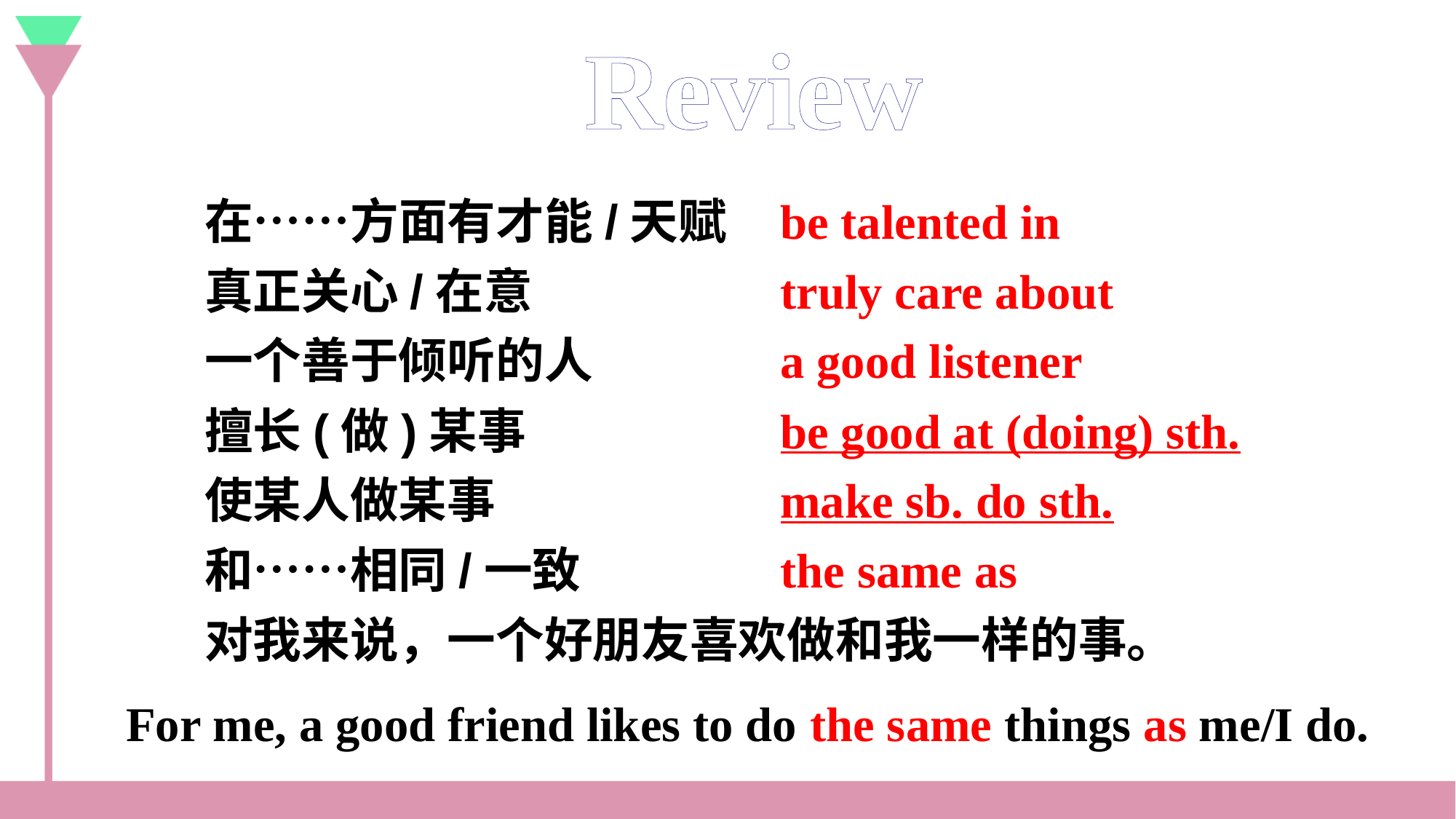

Review
在……方面有才能/天赋
真正关心/在意
一个善于倾听的人
擅长(做)某事
使某人做某事
和……相同/一致
对我来说，一个好朋友喜欢做和我一样的事。
be talented in
truly care about
a good listener
be good at (doing) sth.
make sb. do sth.
the same as
For me, a good friend likes to do the same things as me/I do.